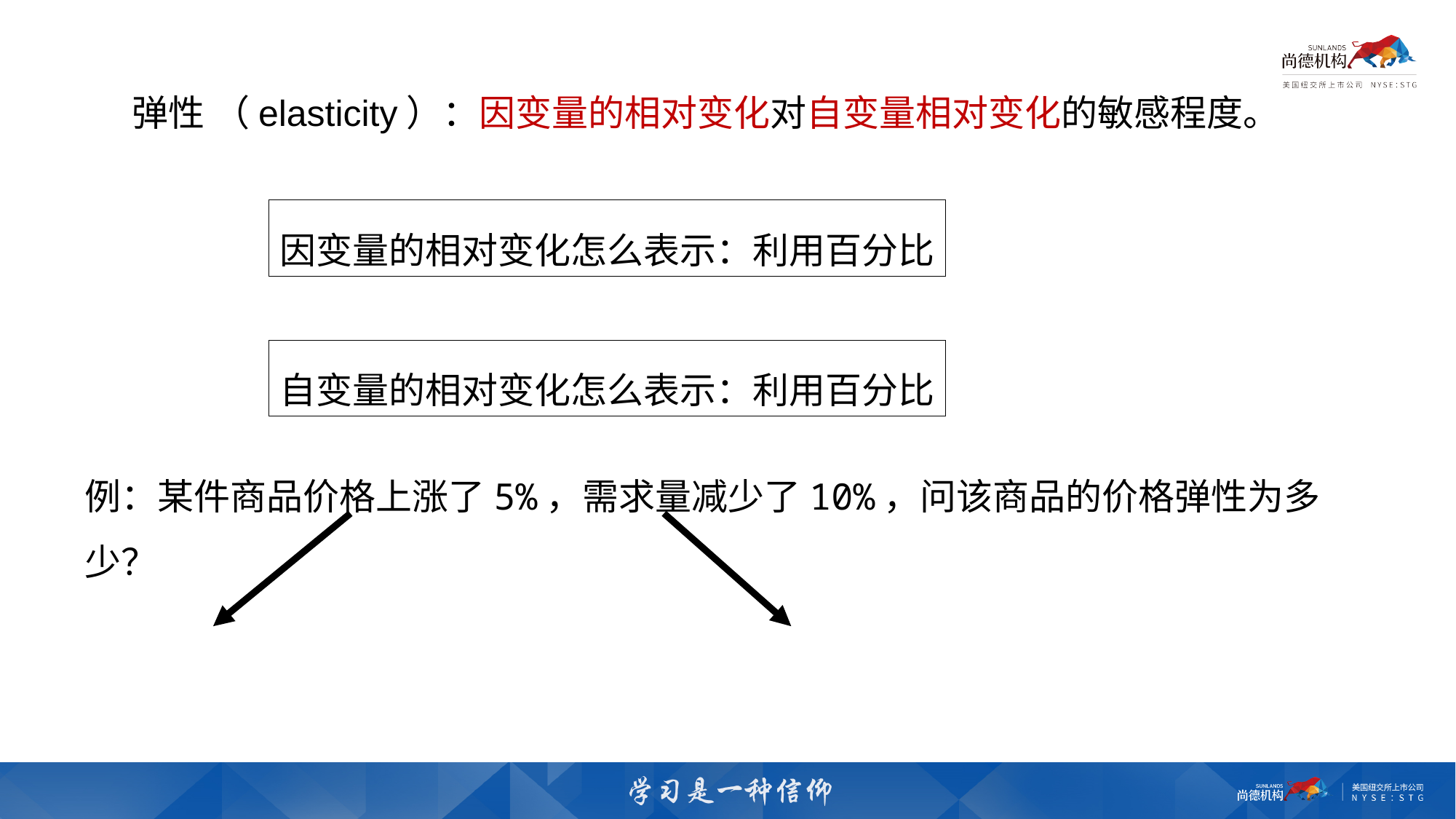

弹性 （elasticity）：因变量的相对变化对自变量相对变化的敏感程度。
因变量的相对变化怎么表示：利用百分比
自变量的相对变化怎么表示：利用百分比
例：某件商品价格上涨了5%，需求量减少了10%，问该商品的价格弹性为多少？